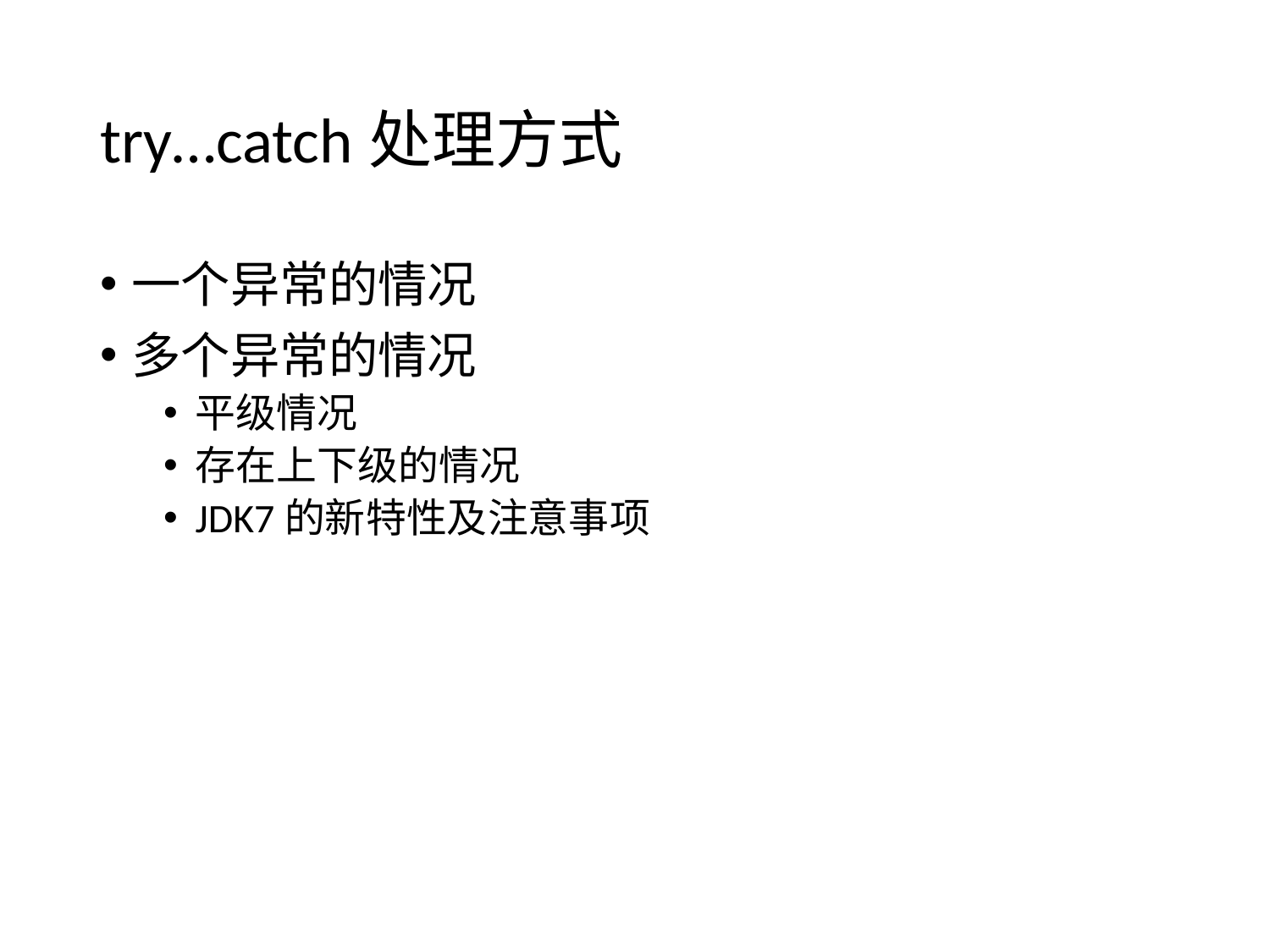

# try…catch处理方式
一个异常的情况
多个异常的情况
平级情况
存在上下级的情况
JDK7的新特性及注意事项